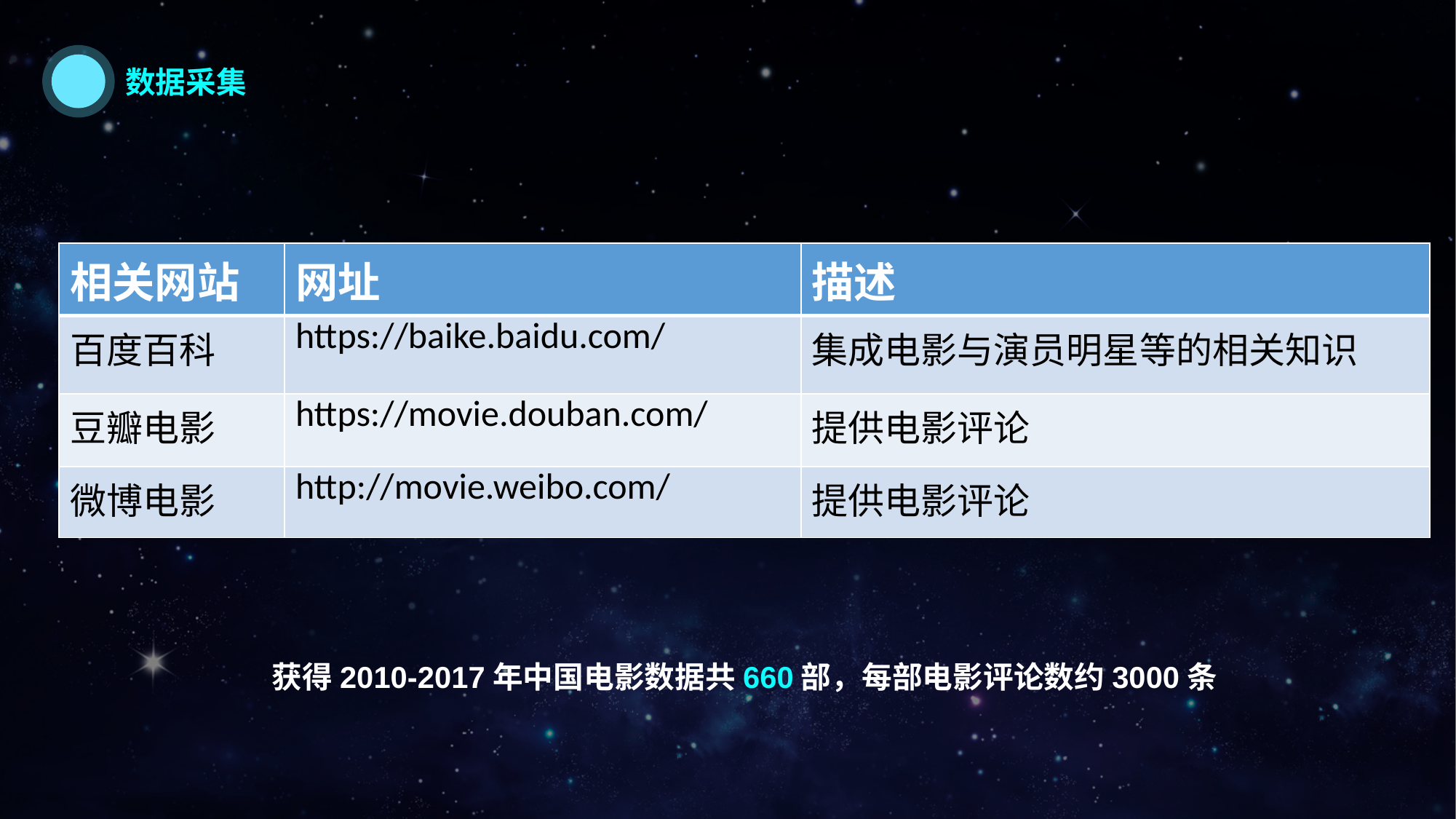

数据采集
| 相关网站 | 网址 | 描述 |
| --- | --- | --- |
| 百度百科 | https://baike.baidu.com/ | 集成电影与演员明星等的相关知识 |
| 豆瓣电影 | https://movie.douban.com/ | 提供电影评论 |
| 微博电影 | http://movie.weibo.com/ | 提供电影评论 |
获得2010-2017年中国电影数据共660部，每部电影评论数约3000条